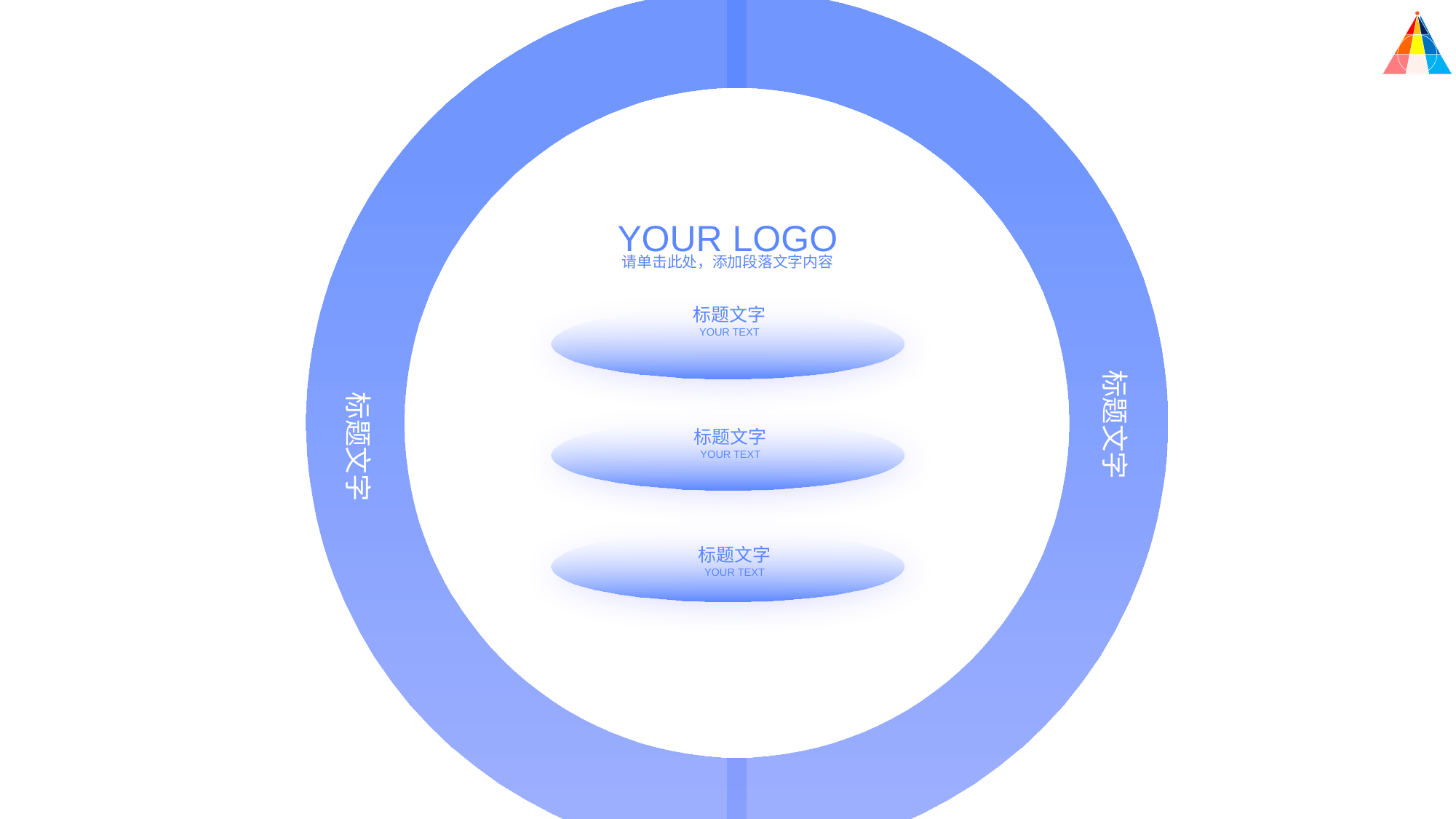

YOUR LOGO
请单击此处，添加段落文字内容
标题文字

YOUR TEXT
标题文字
标题文字
标题文字
YOUR TEXT
标题文字
YOUR TEXT